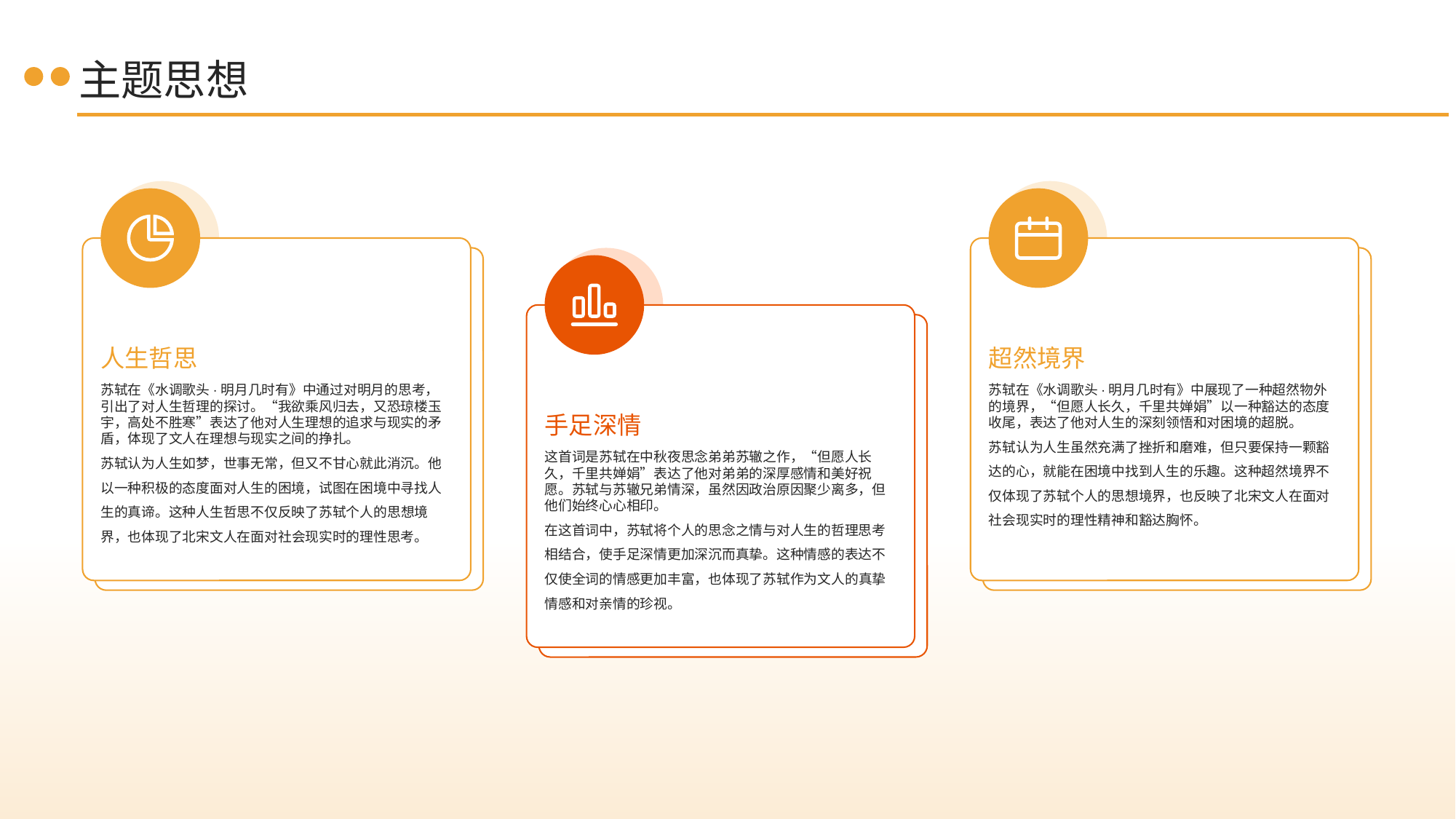

主题思想

人生哲思
超然境界

手足深情
苏轼在《水调歌头·明月几时有》中通过对明月的思考，引出了对人生哲理的探讨。“我欲乘风归去，又恐琼楼玉宇，高处不胜寒”表达了他对人生理想的追求与现实的矛盾，体现了文人在理想与现实之间的挣扎。
苏轼认为人生如梦，世事无常，但又不甘心就此消沉。他以一种积极的态度面对人生的困境，试图在困境中寻找人生的真谛。这种人生哲思不仅反映了苏轼个人的思想境界，也体现了北宋文人在面对社会现实时的理性思考。
苏轼在《水调歌头·明月几时有》中展现了一种超然物外的境界，“但愿人长久，千里共婵娟”以一种豁达的态度收尾，表达了他对人生的深刻领悟和对困境的超脱。
苏轼认为人生虽然充满了挫折和磨难，但只要保持一颗豁达的心，就能在困境中找到人生的乐趣。这种超然境界不仅体现了苏轼个人的思想境界，也反映了北宋文人在面对社会现实时的理性精神和豁达胸怀。
这首词是苏轼在中秋夜思念弟弟苏辙之作，“但愿人长久，千里共婵娟”表达了他对弟弟的深厚感情和美好祝愿。苏轼与苏辙兄弟情深，虽然因政治原因聚少离多，但他们始终心心相印。
在这首词中，苏轼将个人的思念之情与对人生的哲理思考相结合，使手足深情更加深沉而真挚。这种情感的表达不仅使全词的情感更加丰富，也体现了苏轼作为文人的真挚情感和对亲情的珍视。